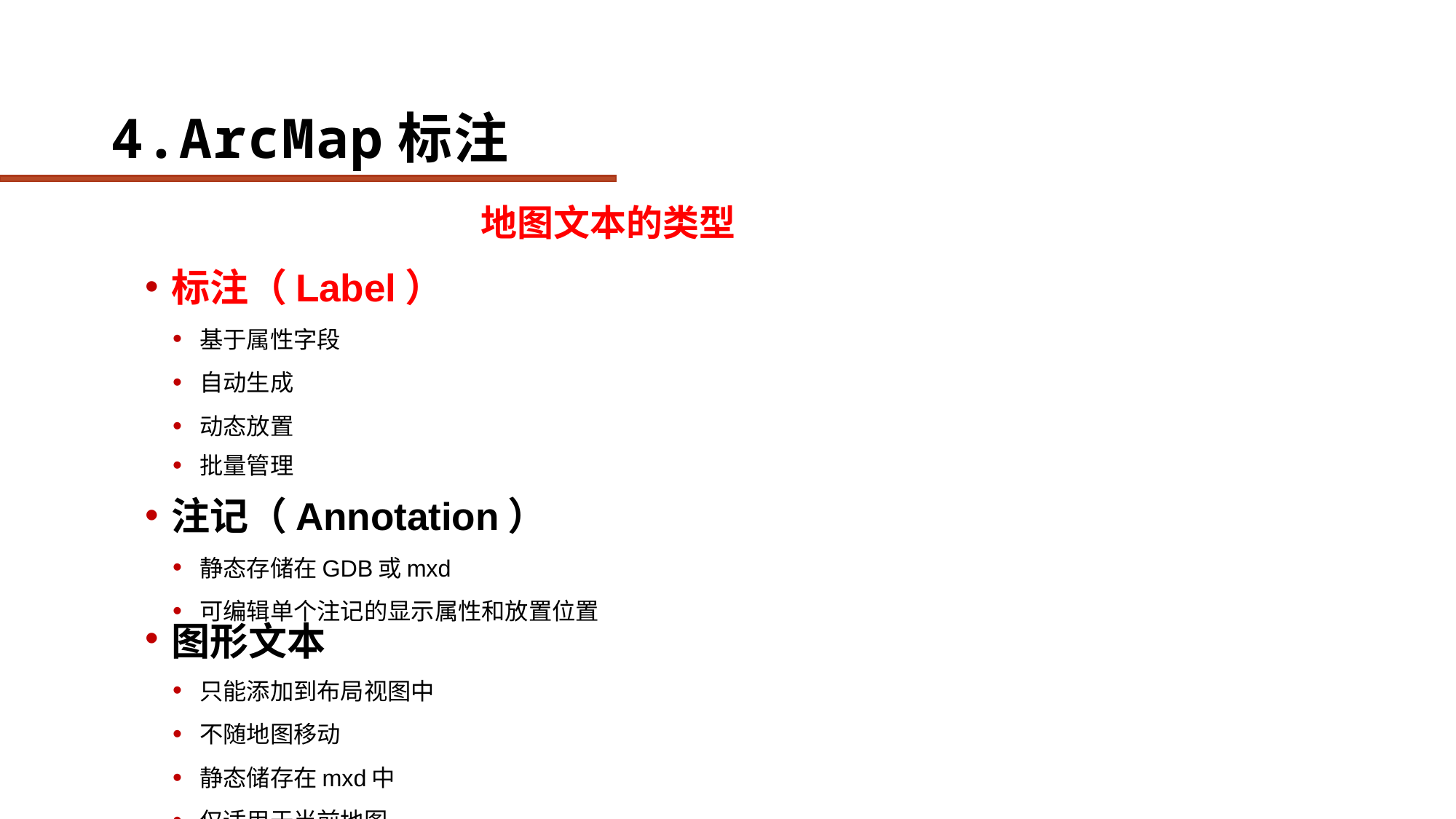

# 4.ArcMap标注
地图文本的类型
标注（Label）
基于属性字段
自动生成
动态放置
批量管理
注记（Annotation）
静态存储在GDB或mxd
可编辑单个注记的显示属性和放置位置
图形文本
只能添加到布局视图中
不随地图移动
静态储存在mxd中
仅适用于当前地图